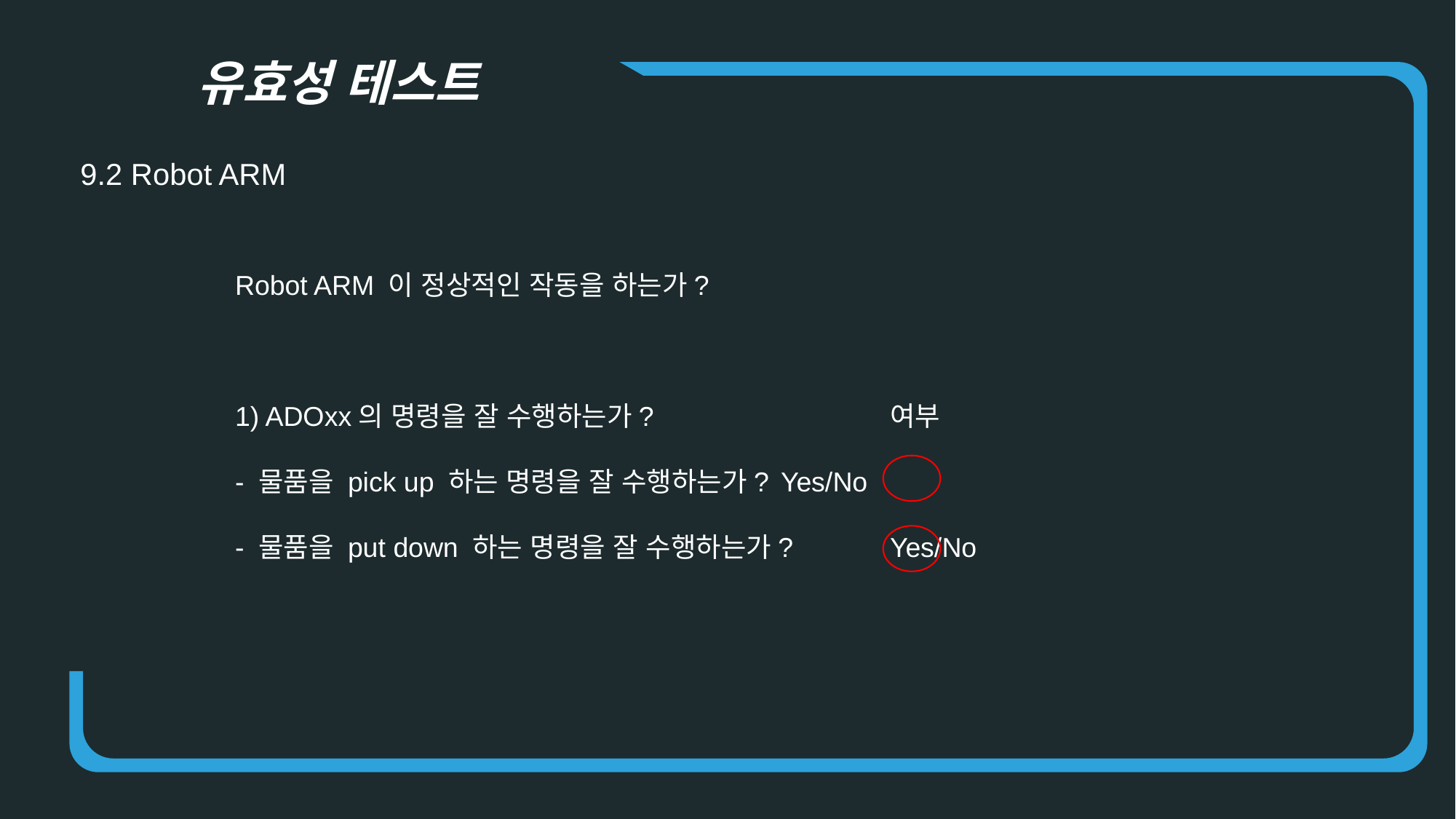

유효성 테스트

9.2 Robot ARM
Robot ARM 이 정상적인 작동을 하는가?

1) ADOxx의 명령을 잘 수행하는가?			여부

- 물품을 pick up 하는 명령을 잘 수행하는가?	Yes/No

- 물품을 put down 하는 명령을 잘 수행하는가?	Yes/No